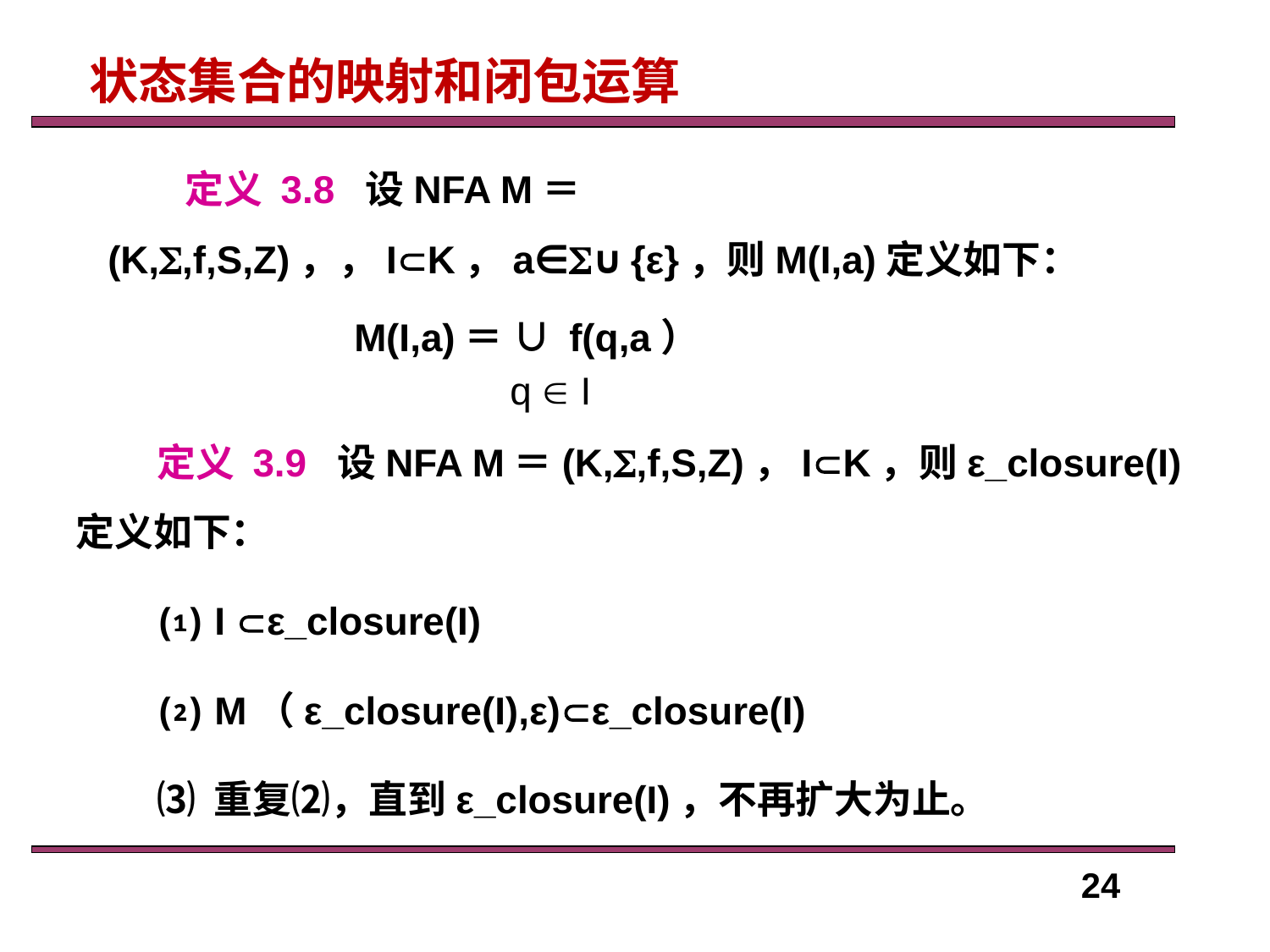

状态集合的映射和闭包运算
　　定义 3.8  设NFA M＝(K,Σ,f,S,Z)，，I⊂K，a∈Σ∪{ε}，则M(I,a)定义如下：
M(I,a)＝ ∪ f(q,a）

q ∈ I

定义 3.9  设NFA M＝(K,Σ,f,S,Z)，I⊂K，则ε_closure(I)定义如下：
⑴ I ⊂ε_closure(I)
⑵ M（ε_closure(I),ε)⊂ε_closure(I)
⑶ 重复⑵，直到ε_closure(I)，不再扩大为止。
24